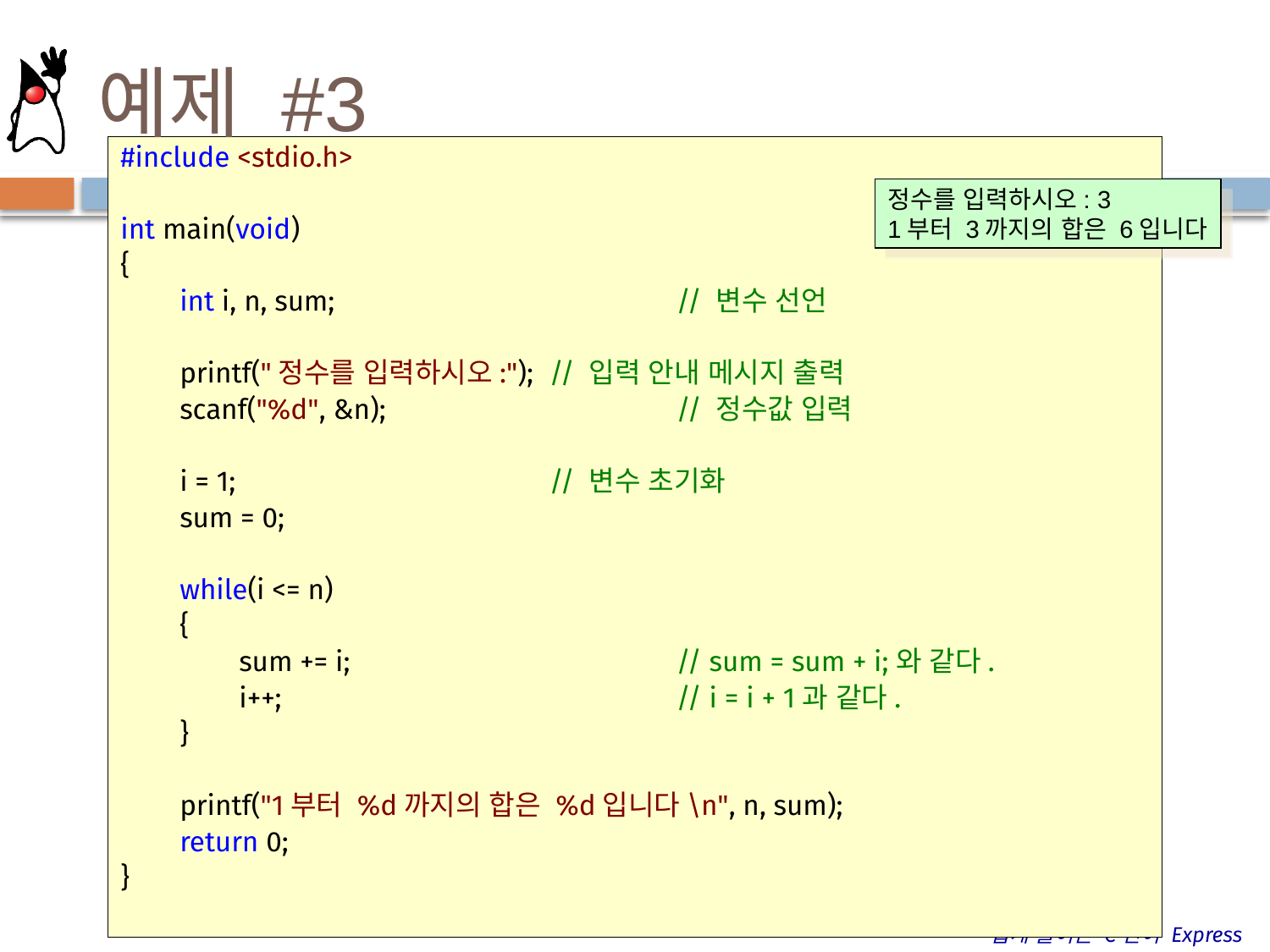

# 예제 #3
#include <stdio.h>

int main(void)
{
        int i, n, sum;               		// 변수 선언

        printf("정수를 입력하시오:"); 	// 입력 안내 메시지 출력
        scanf("%d", &n);            		// 정수값 입력

        i = 1;                         		// 변수 초기화
        sum = 0;

        while(i <= n)
        {
                sum += i;             		// sum = sum + i;와 같다.
                i++;                   		// i = i + 1과 같다.
        }

        printf("1부터 %d까지의 합은 %d입니다\n", n, sum);
        return 0;
}
정수를 입력하시오: 3
1부터 3까지의 합은 6입니다